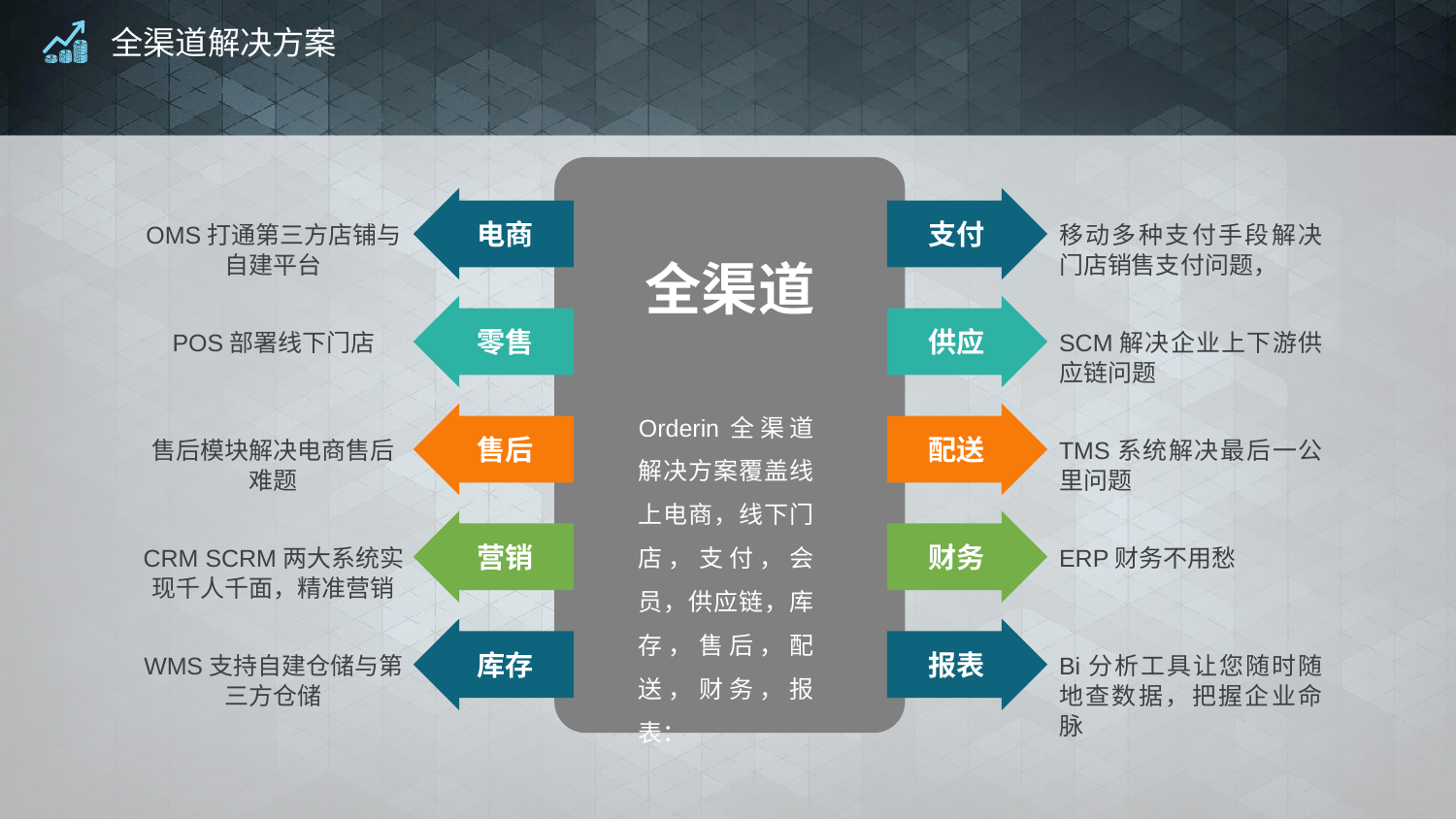

# 全渠道解决方案

电商
支付
OMS打通第三方店铺与自建平台
移动多种支付手段解决门店销售支付问题，
全渠道

零售
供应
POS部署线下门店
SCM解决企业上下游供应链问题
Orderin全渠道解决方案覆盖线上电商，线下门店，支付，会员，供应链，库存，售后，配送，财务，报表：

售后
配送
售后模块解决电商售后难题
TMS系统解决最后一公里问题

营销
财务
CRM SCRM两大系统实现千人千面，精准营销
ERP财务不用愁

库存
报表
WMS支持自建仓储与第三方仓储
Bi分析工具让您随时随地查数据，把握企业命脉